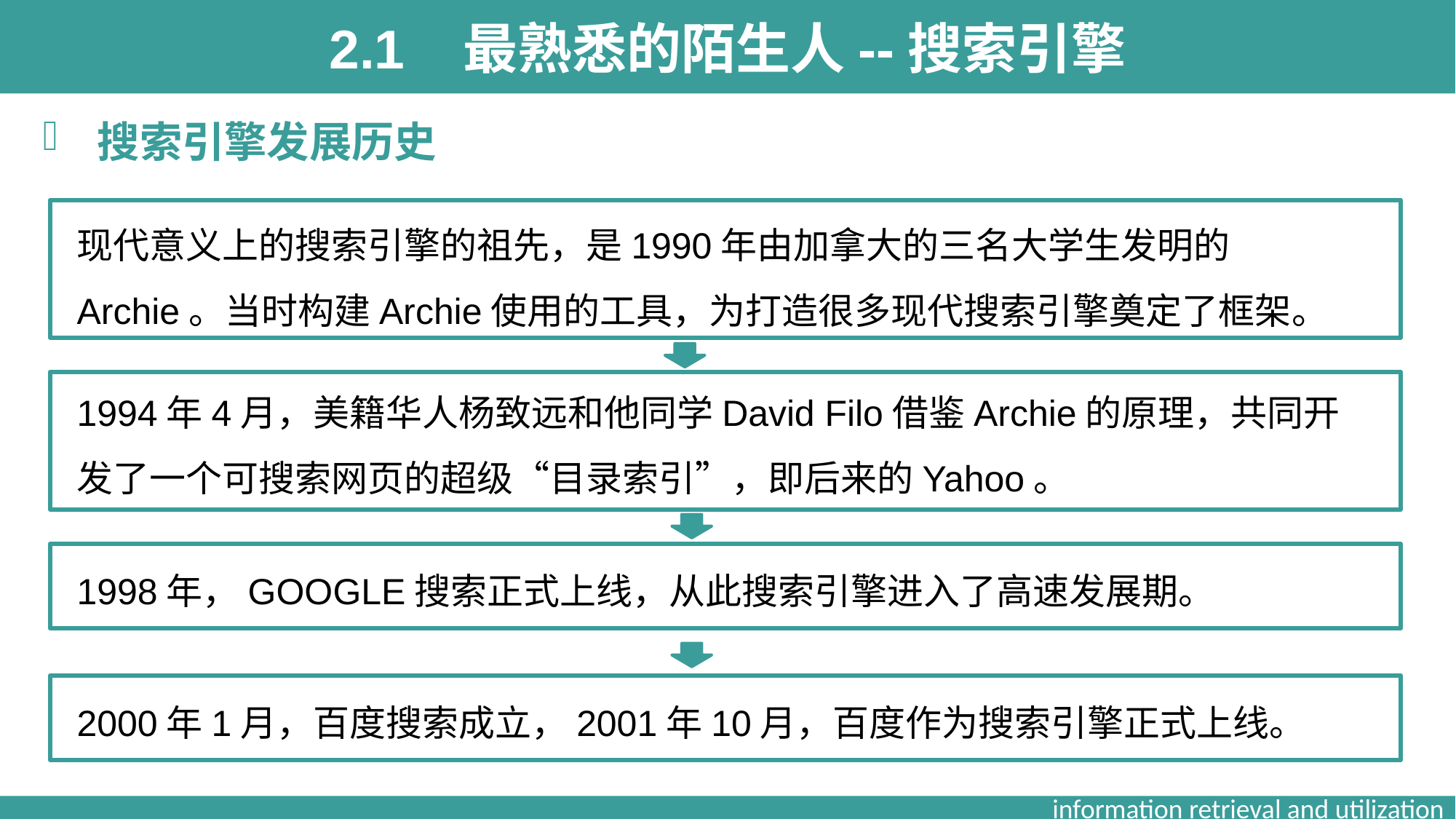

2.1   最熟悉的陌生人--搜索引擎
搜索引擎发展历史
现代意义上的搜索引擎的祖先，是1990年由加拿大的三名大学生发明的Archie。当时构建Archie使用的工具，为打造很多现代搜索引擎奠定了框架。

1994年4月，美籍华人杨致远和他同学David Filo借鉴Archie的原理，共同开发了一个可搜索网页的超级“目录索引”，即后来的Yahoo。

1998年，GOOGLE搜索正式上线，从此搜索引擎进入了高速发展期。

2000年1月，百度搜索成立，2001年10月，百度作为搜索引擎正式上线。
information retrieval and utilization